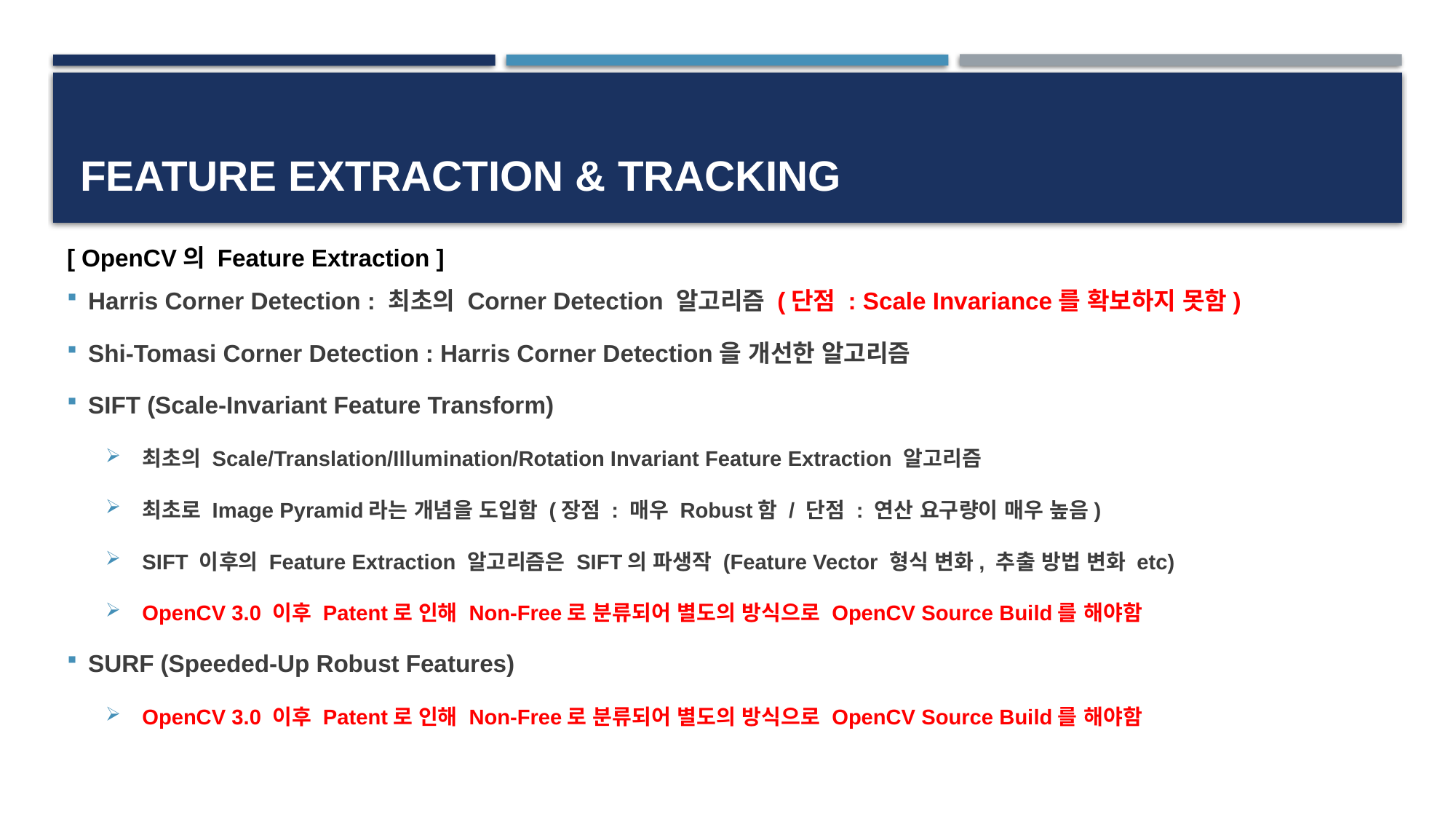

# Feature Extraction & Tracking
[ OpenCV의 Feature Extraction ]
Harris Corner Detection : 최초의 Corner Detection 알고리즘 (단점 : Scale Invariance를 확보하지 못함)
Shi-Tomasi Corner Detection : Harris Corner Detection을 개선한 알고리즘
SIFT (Scale-Invariant Feature Transform)
최초의 Scale/Translation/Illumination/Rotation Invariant Feature Extraction 알고리즘
최초로 Image Pyramid라는 개념을 도입함 (장점 : 매우 Robust함 / 단점 : 연산 요구량이 매우 높음)
SIFT 이후의 Feature Extraction 알고리즘은 SIFT의 파생작 (Feature Vector 형식 변화, 추출 방법 변화 etc)
OpenCV 3.0 이후 Patent로 인해 Non-Free로 분류되어 별도의 방식으로 OpenCV Source Build를 해야함
SURF (Speeded-Up Robust Features)
OpenCV 3.0 이후 Patent로 인해 Non-Free로 분류되어 별도의 방식으로 OpenCV Source Build를 해야함